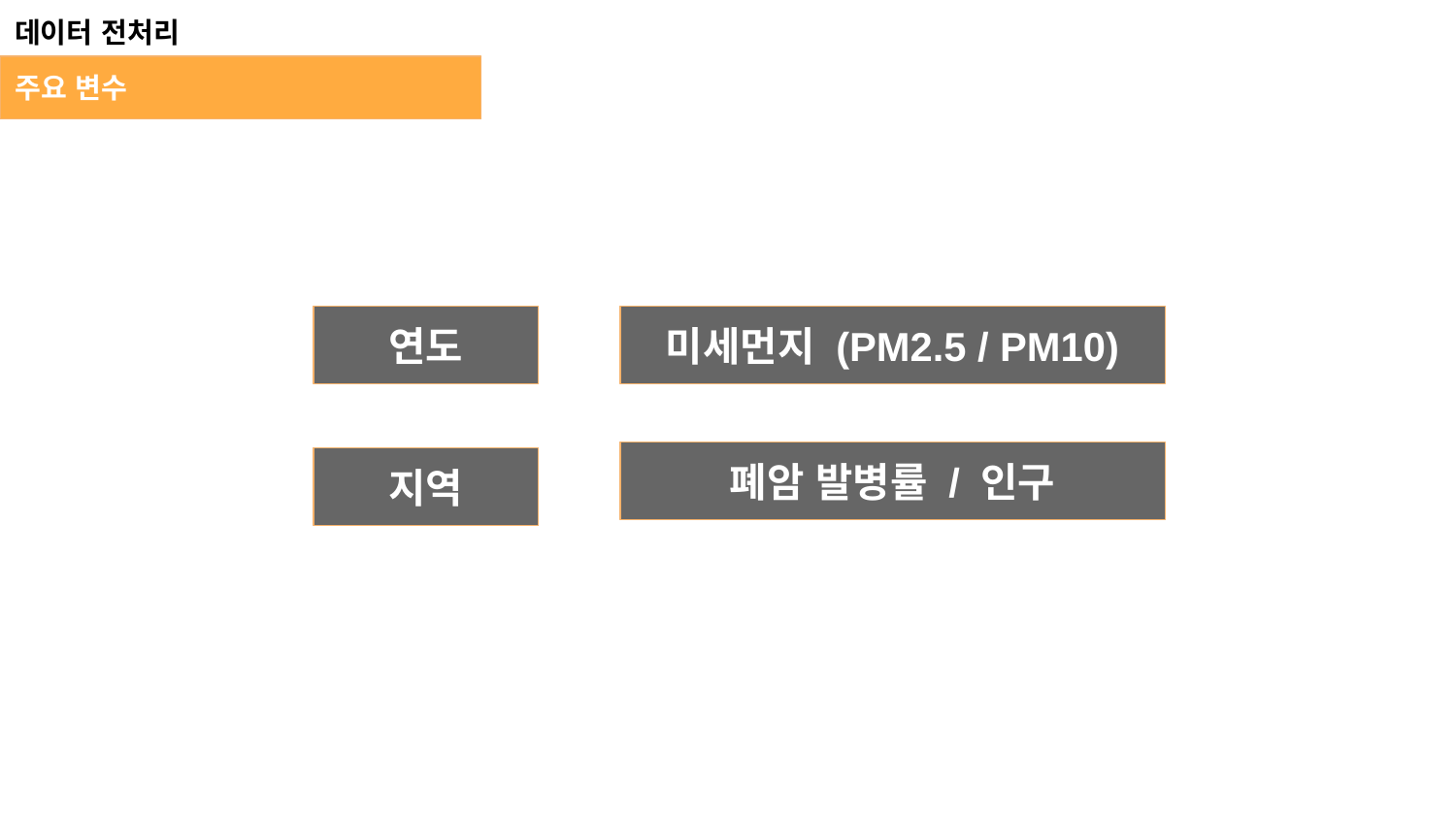

데이터 전처리
- - - - - - - - - - - - - - - - - - - - - - - - - - -
주요 변수
연도
미세먼지 (PM2.5 / PM10)
폐암 발병률 / 인구
지역